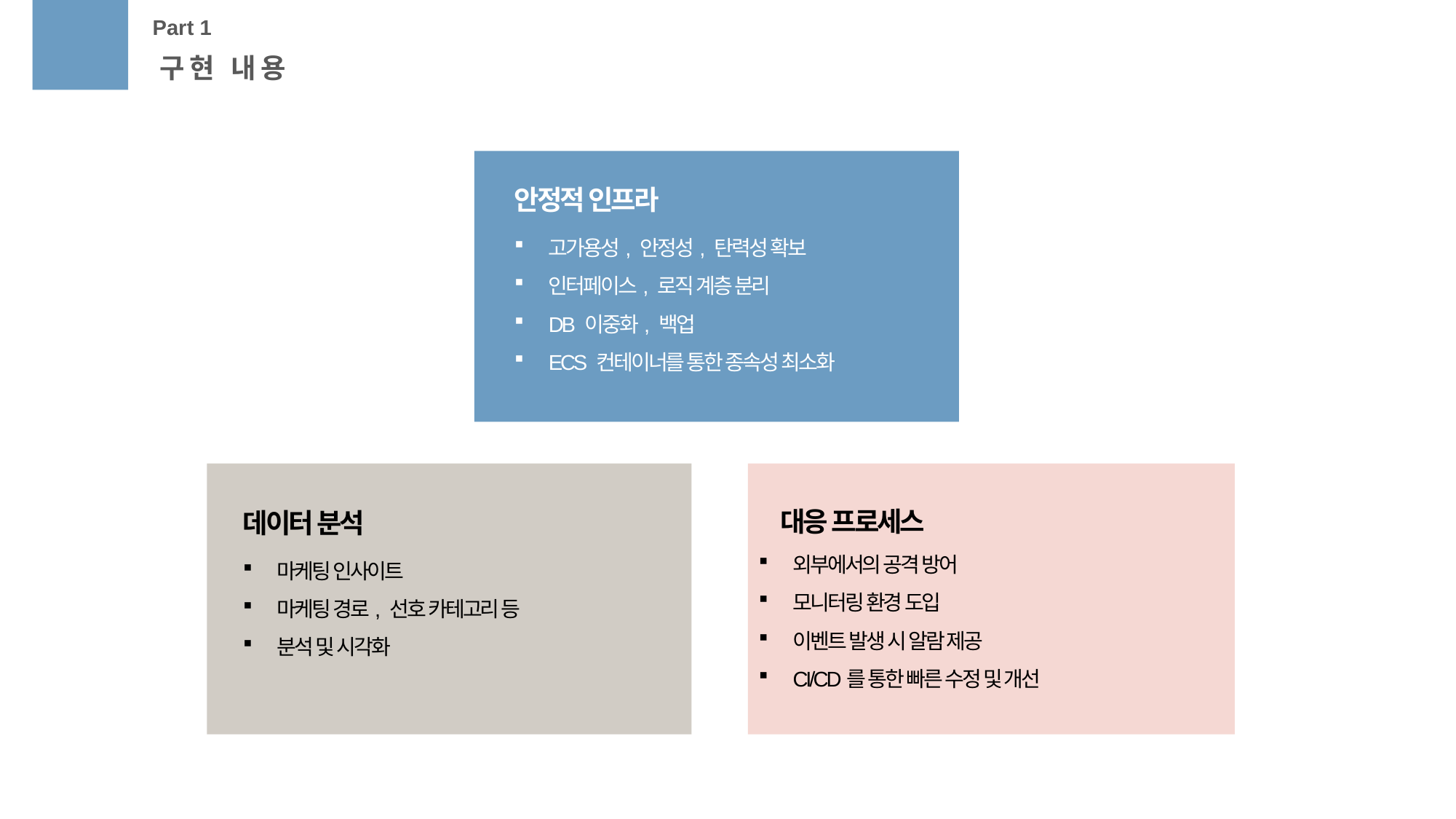

Part 1
구현 내용

안정적 인프라
고가용성, 안정성, 탄력성 확보
인터페이스, 로직 계층 분리
DB 이중화, 백업
ECS 컨테이너를 통한 종속성 최소화

데이터 분석
마케팅 인사이트
마케팅 경로, 선호 카테고리 등
분석 및 시각화

대응 프로세스
외부에서의 공격 방어
모니터링 환경 도입
이벤트 발생 시 알람 제공
CI/CD를 통한 빠른 수정 및 개선